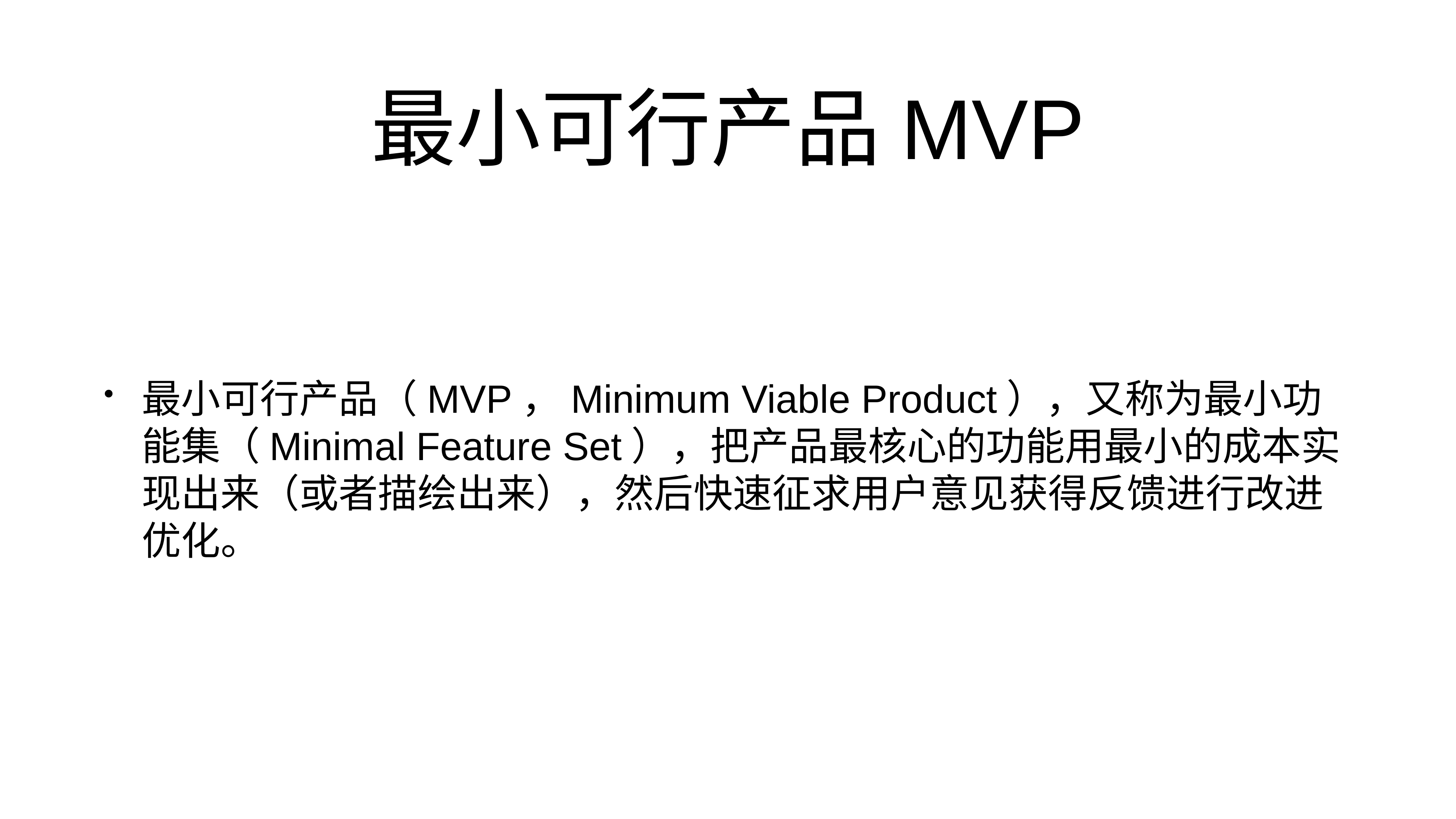

# 最小可行产品MVP
最小可行产品（MVP，Minimum Viable Product），又称为最小功能集（Minimal Feature Set），把产品最核心的功能用最小的成本实现出来（或者描绘出来），然后快速征求用户意见获得反馈进行改进优化。